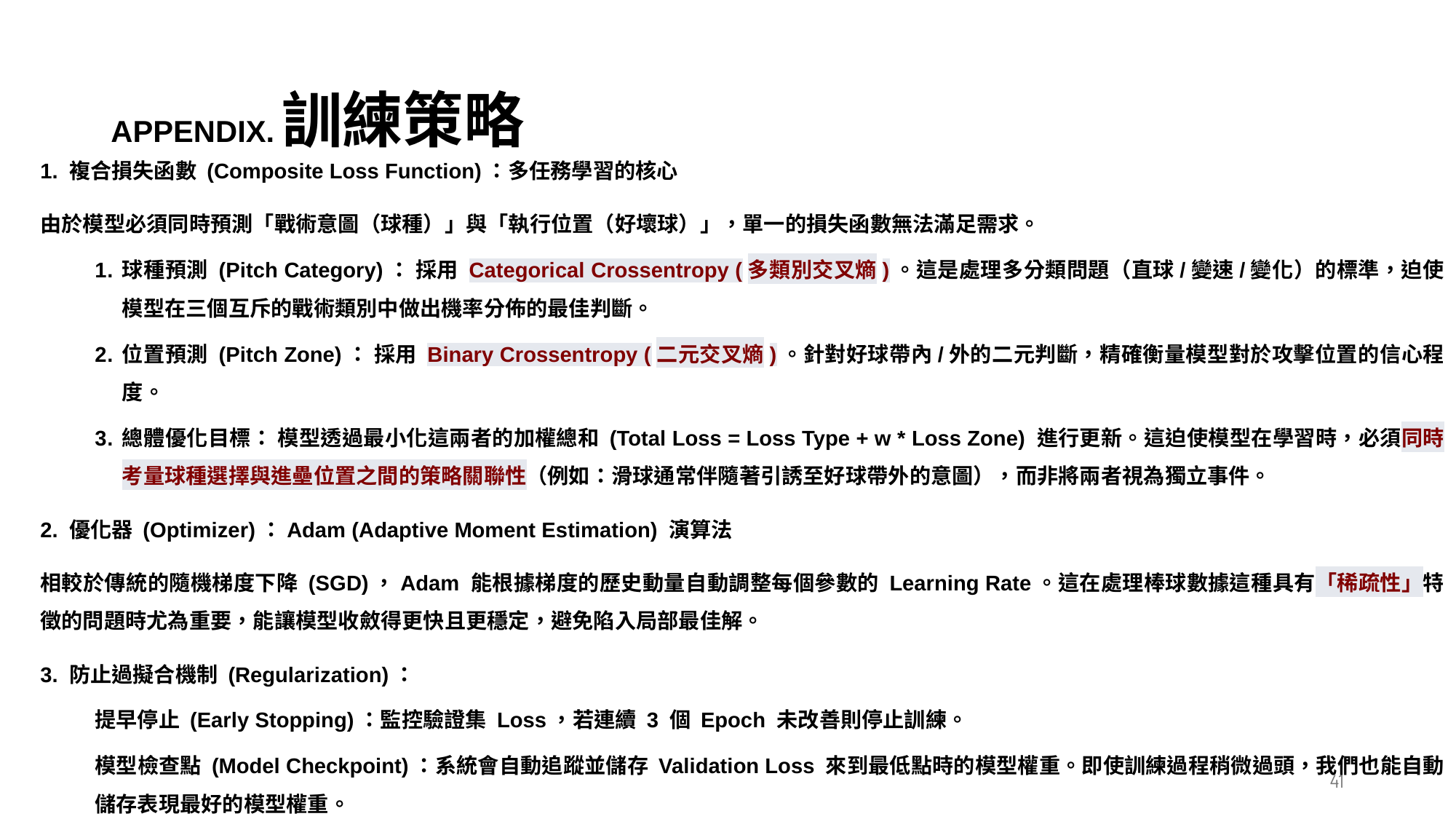

# APPENDIX.訓練策略
1. 複合損失函數 (Composite Loss Function)：多任務學習的核心
由於模型必須同時預測「戰術意圖（球種）」與「執行位置（好壞球）」，單一的損失函數無法滿足需求。
球種預測 (Pitch Category)： 採用 Categorical Crossentropy (多類別交叉熵)。這是處理多分類問題（直球/變速/變化）的標準，迫使模型在三個互斥的戰術類別中做出機率分佈的最佳判斷。
位置預測 (Pitch Zone)： 採用 Binary Crossentropy (二元交叉熵)。針對好球帶內/外的二元判斷，精確衡量模型對於攻擊位置的信心程度。
總體優化目標： 模型透過最小化這兩者的加權總和 (Total Loss = Loss Type + w * Loss Zone) 進行更新。這迫使模型在學習時，必須同時考量球種選擇與進壘位置之間的策略關聯性（例如：滑球通常伴隨著引誘至好球帶外的意圖），而非將兩者視為獨立事件。
2. 優化器 (Optimizer)：Adam (Adaptive Moment Estimation) 演算法
相較於傳統的隨機梯度下降 (SGD)，Adam 能根據梯度的歷史動量自動調整每個參數的 Learning Rate。這在處理棒球數據這種具有「稀疏性」特徵的問題時尤為重要，能讓模型收斂得更快且更穩定，避免陷入局部最佳解。
3. 防止過擬合機制 (Regularization)：
提早停止 (Early Stopping)：監控驗證集 Loss，若連續 3 個 Epoch 未改善則停止訓練。
模型檢查點 (Model Checkpoint)：系統會自動追蹤並儲存 Validation Loss 來到最低點時的模型權重。即使訓練過程稍微過頭，我們也能自動儲存表現最好的模型權重。
41